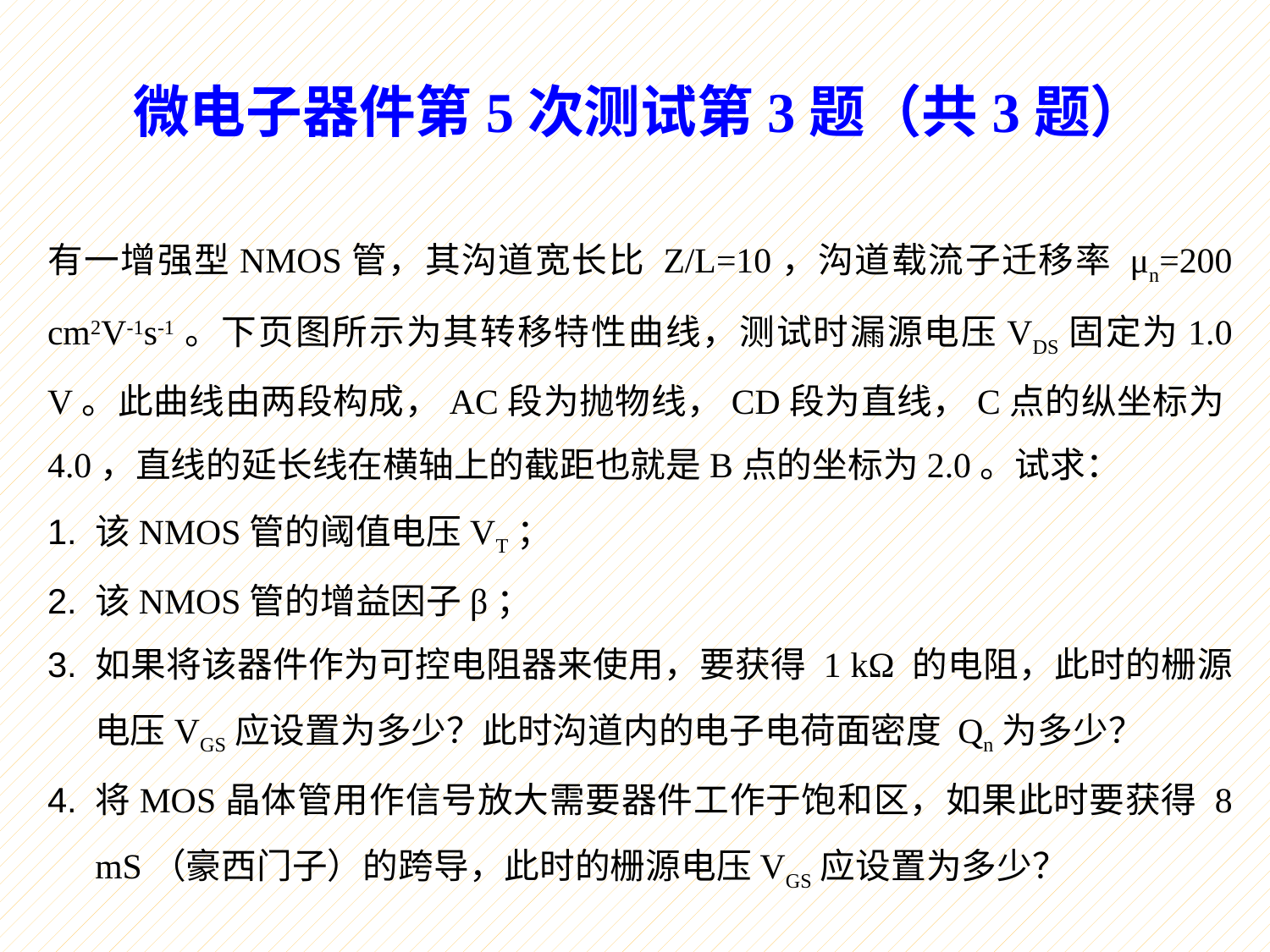

微电子器件第5次测试第3题（共3题）

有一增强型NMOS管，其沟道宽长比 Z/L=10，沟道载流子迁移率 μn=200 cm2V-1s-1。下页图所示为其转移特性曲线，测试时漏源电压VDS固定为1.0 V。此曲线由两段构成，AC段为抛物线，CD段为直线，C点的纵坐标为4.0，直线的延长线在横轴上的截距也就是B点的坐标为2.0。试求：
该NMOS管的阈值电压VT；
该NMOS管的增益因子β；
如果将该器件作为可控电阻器来使用，要获得 1 kΩ 的电阻，此时的栅源电压VGS应设置为多少？此时沟道内的电子电荷面密度 Qn为多少？
将MOS晶体管用作信号放大需要器件工作于饱和区，如果此时要获得 8 mS（豪西门子）的跨导，此时的栅源电压VGS应设置为多少？